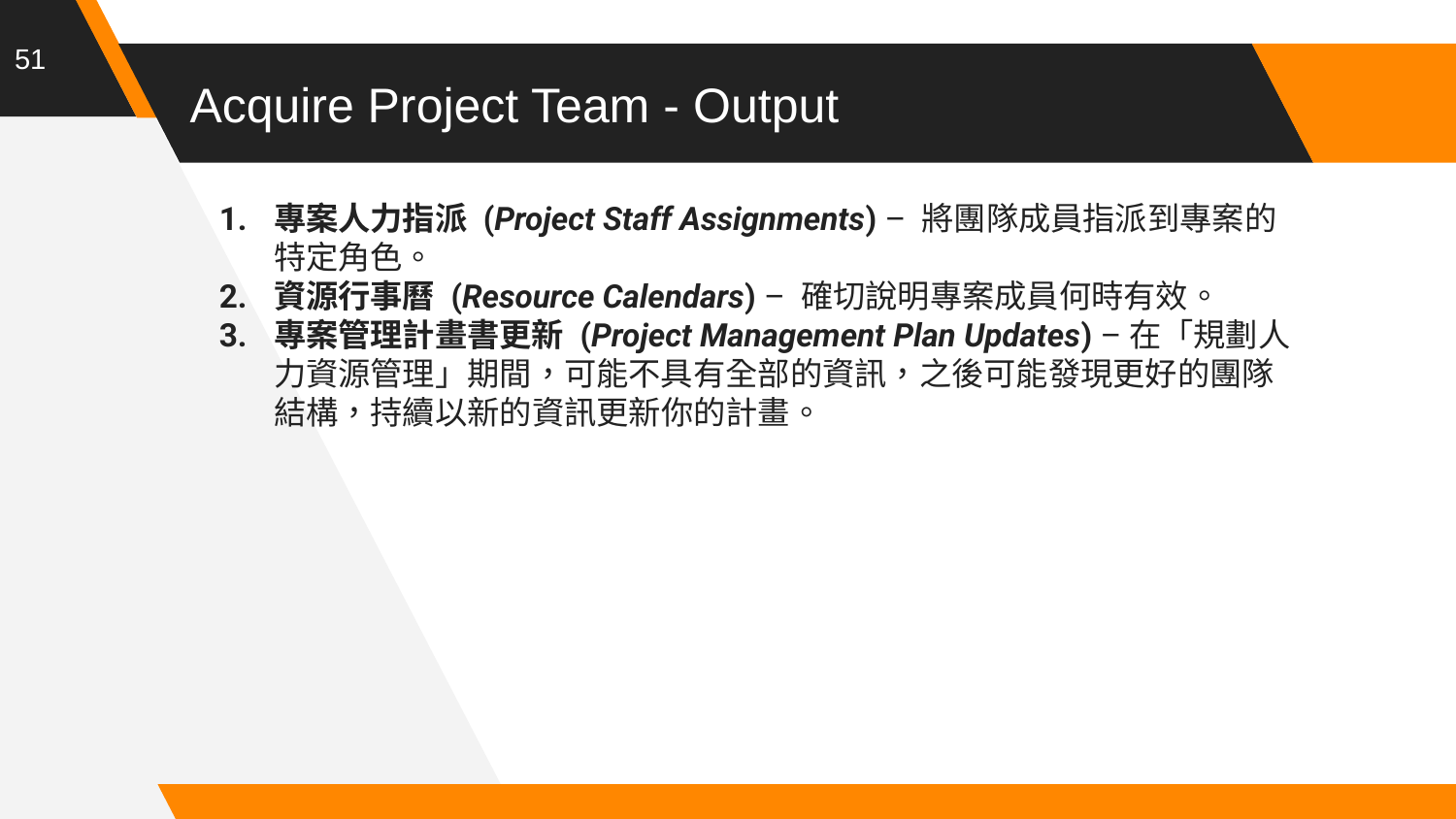

51
# Acquire Project Team - Output
專案人力指派 (Project Staff Assignments) – 將團隊成員指派到專案的特定角色。
資源行事曆 (Resource Calendars) – 確切說明專案成員何時有效。
專案管理計畫書更新 (Project Management Plan Updates) –在「規劃人力資源管理」期間，可能不具有全部的資訊，之後可能發現更好的團隊結構，持續以新的資訊更新你的計畫。